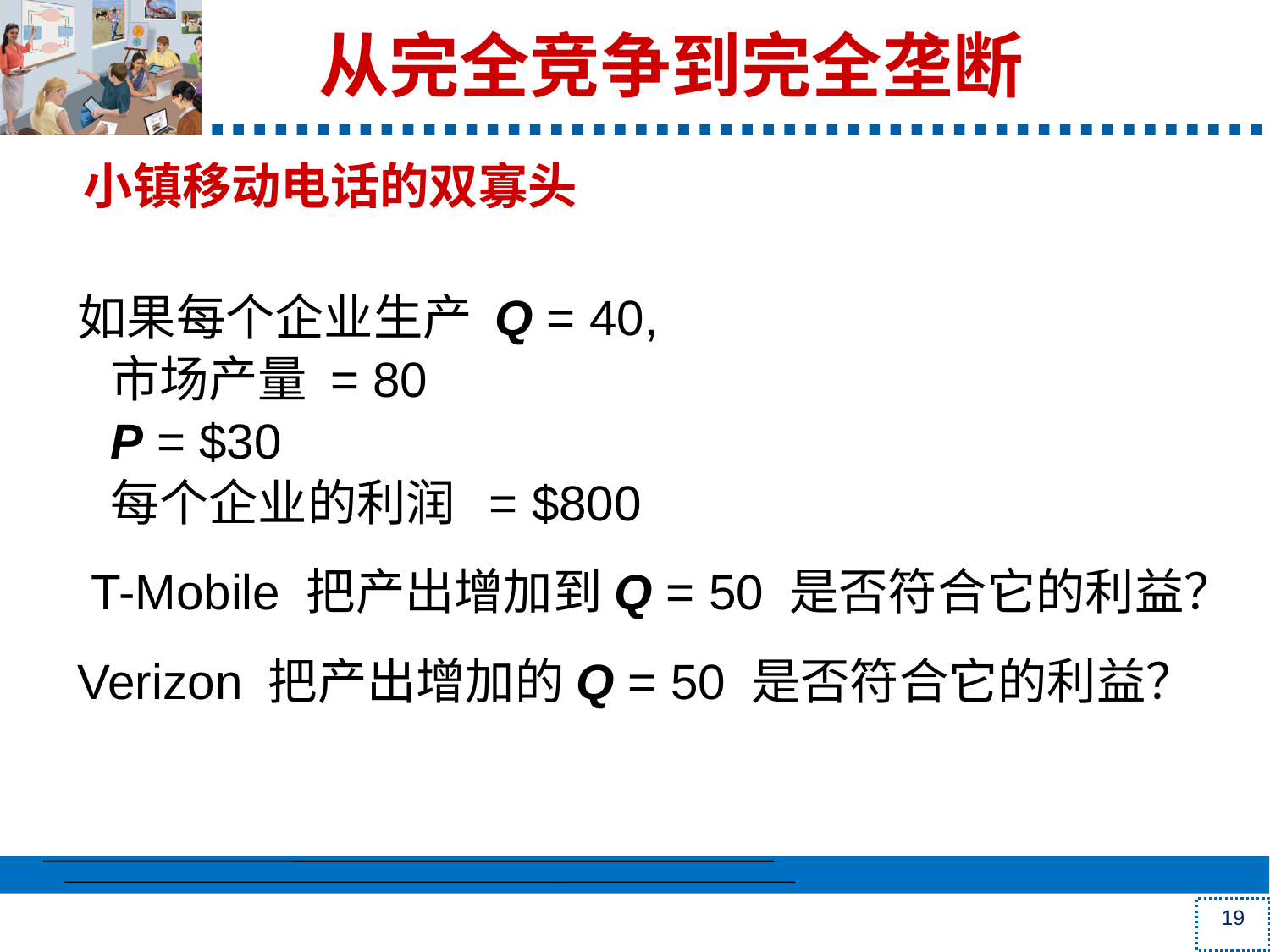

# 从完全竞争到完全垄断

小镇移动电话的双寡头
如果每个企业生产 Q = 40,
市场产量 = 80
P = $30
每个企业的利润  = $800
 T-Mobile 把产出增加到Q = 50 是否符合它的利益？
Verizon 把产出增加的Q = 50 是否符合它的利益？

19